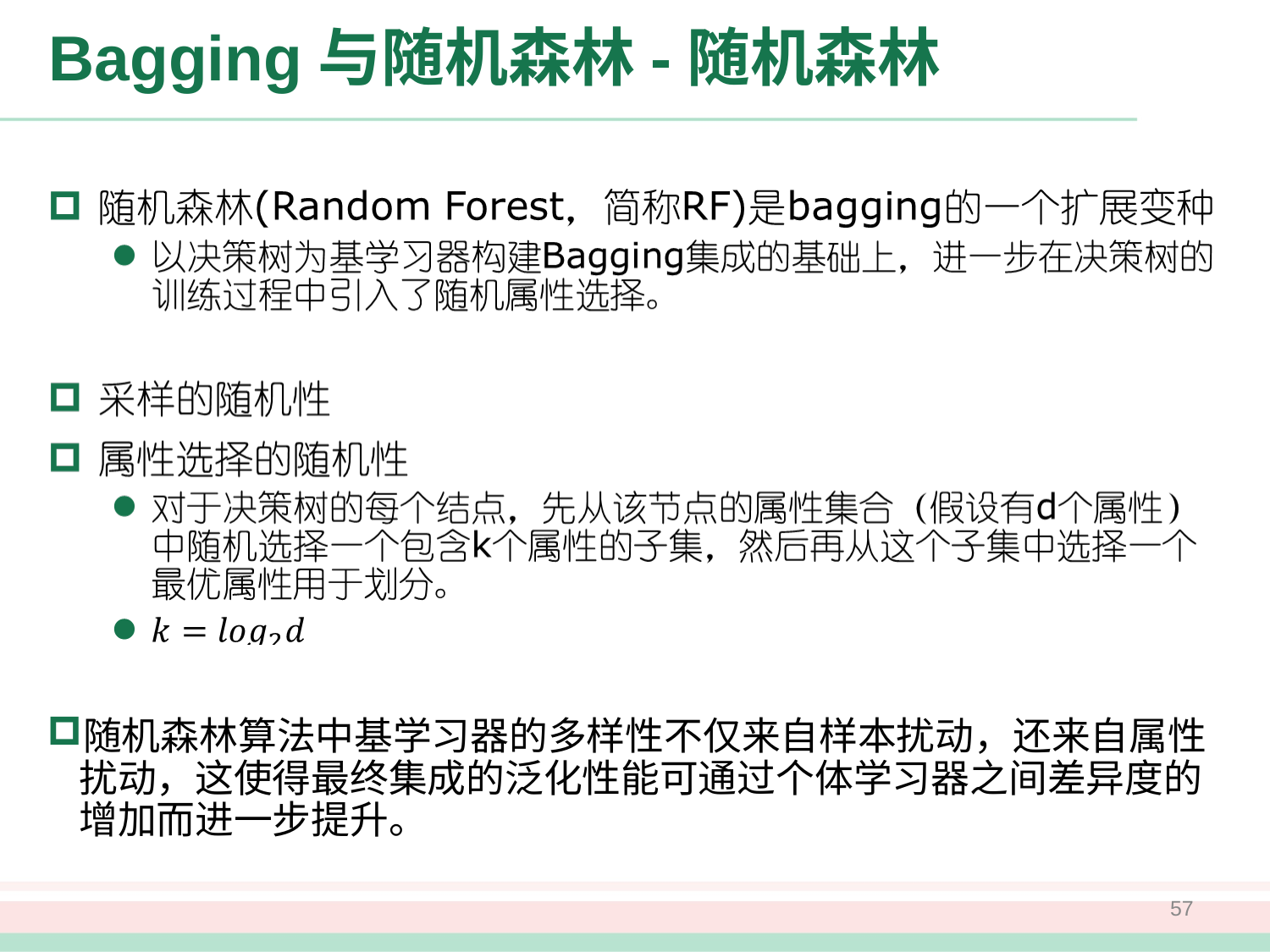

# Bagging与随机森林-随机森林

随机森林算法中基学习器的多样性不仅来自样本扰动，还来自属性扰动，这使得最终集成的泛化性能可通过个体学习器之间差异度的增加而进一步提升。
57